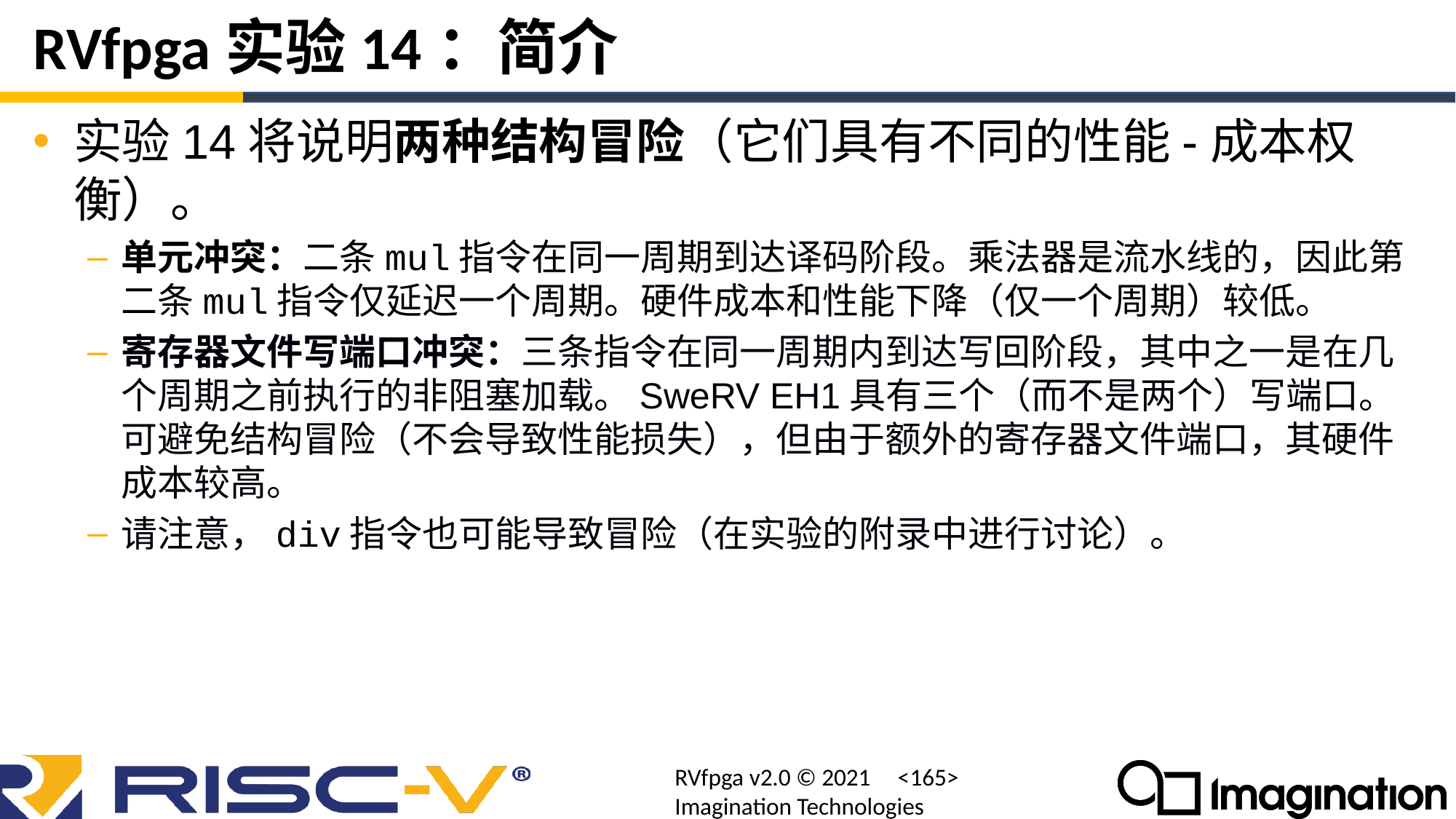

# RVfpga实验14：简介
实验14将说明两种结构冒险（它们具有不同的性能-成本权衡）。
单元冲突：二条mul指令在同一周期到达译码阶段。乘法器是流水线的，因此第二条mul指令仅延迟一个周期。硬件成本和性能下降（仅一个周期）较低。
寄存器文件写端口冲突：三条指令在同一周期内到达写回阶段，其中之一是在几个周期之前执行的非阻塞加载。SweRV EH1具有三个（而不是两个）写端口。可避免结构冒险（不会导致性能损失），但由于额外的寄存器文件端口，其硬件成本较高。
请注意，div指令也可能导致冒险（在实验的附录中进行讨论）。